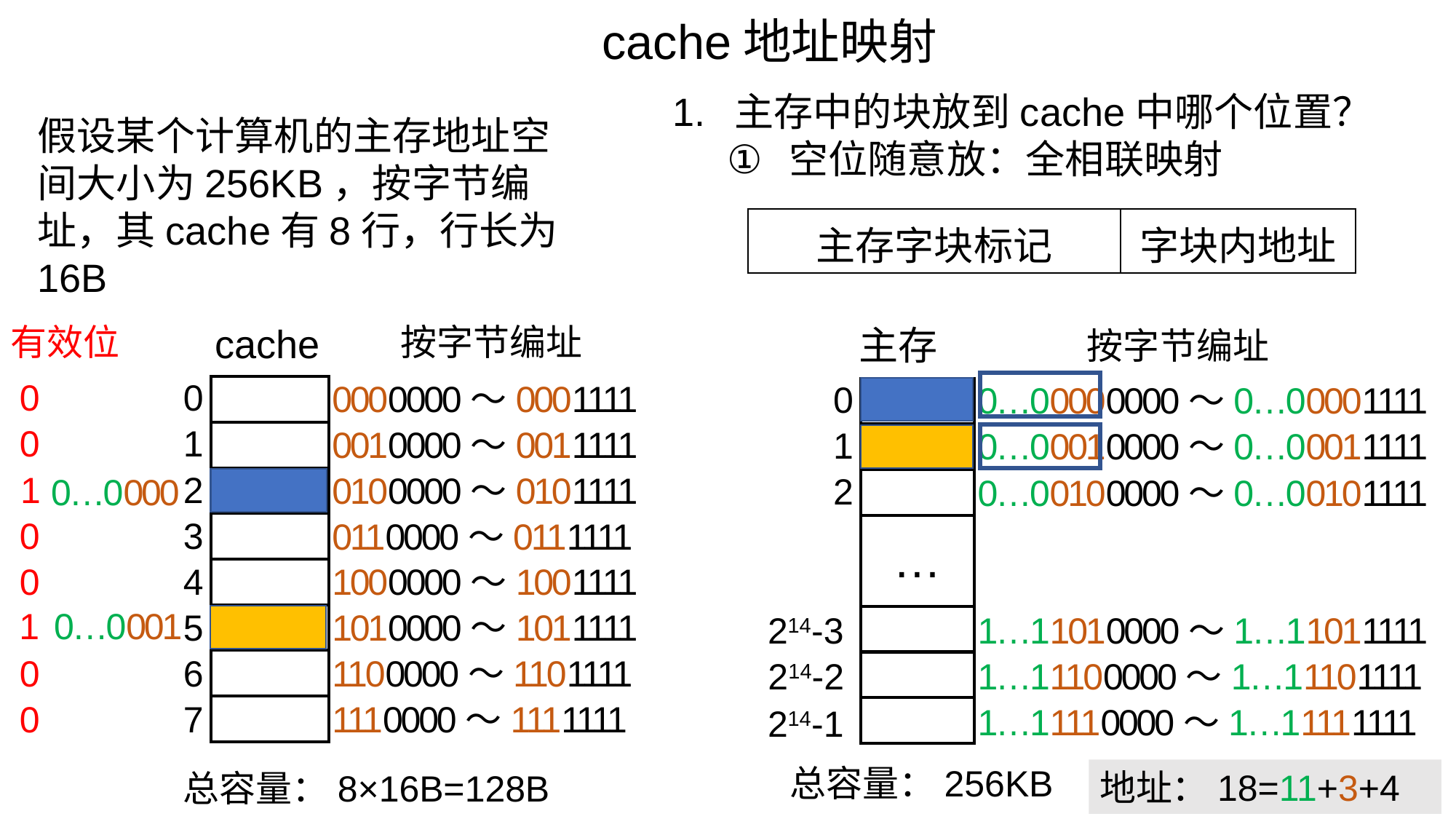

cache地址映射
主存中的块放到cache中哪个位置？
空位随意放：全相联映射
假设某个计算机的主存地址空间大小为256KB，按字节编址，其cache有8行，行长为16B
| 主存字块标记 | 字块内地址 |
| --- | --- |
有效位
cache
按字节编址
主存
按字节编址
0
0
0000000～0001111
0
0…00000000～0…00001111

|  |
| --- |
|  |
|  |
|  |
|  |
|  |
|  |
|  |

|  |
| --- |
|  |
|  |
| … |
|  |
|  |
|  |
0
1
0010000～0011111
1
0…00010000～0…00011111

0
1
2
0100000～0101111
2
0…0000
0…00100000～0…00101111

0
3
0110000～0111111
0
4
1000000～1001111
1
0…0001
0
5
1010000～1011111
214-3
1…11010000～1…11011111

0
6
1100000～1101111
214-2
1…11100000～1…11101111
1110000～1111111
0
7
1…11110000～1…11111111
214-1
总容量：256KB
地址：18=11+3+4
总容量：8×16B=128B